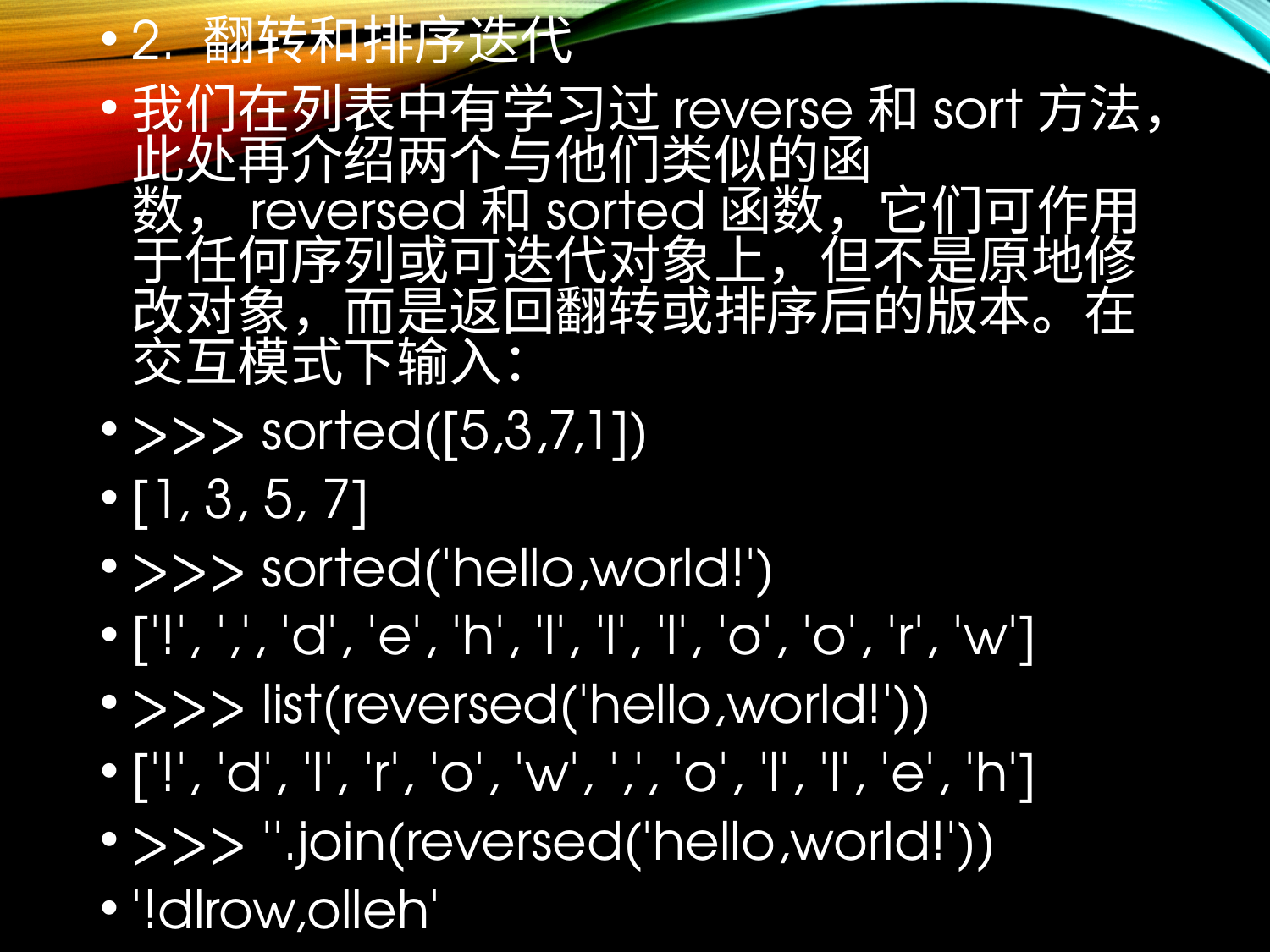

2. 翻转和排序迭代
我们在列表中有学习过reverse和sort方法，此处再介绍两个与他们类似的函数，reversed和sorted函数，它们可作用于任何序列或可迭代对象上，但不是原地修改对象，而是返回翻转或排序后的版本。在交互模式下输入：
>>> sorted([5,3,7,1])
[1, 3, 5, 7]
>>> sorted('hello,world!')
['!', ',', 'd', 'e', 'h', 'l', 'l', 'l', 'o', 'o', 'r', 'w']
>>> list(reversed('hello,world!'))
['!', 'd', 'l', 'r', 'o', 'w', ',', 'o', 'l', 'l', 'e', 'h']
>>> ''.join(reversed('hello,world!'))
'!dlrow,olleh'